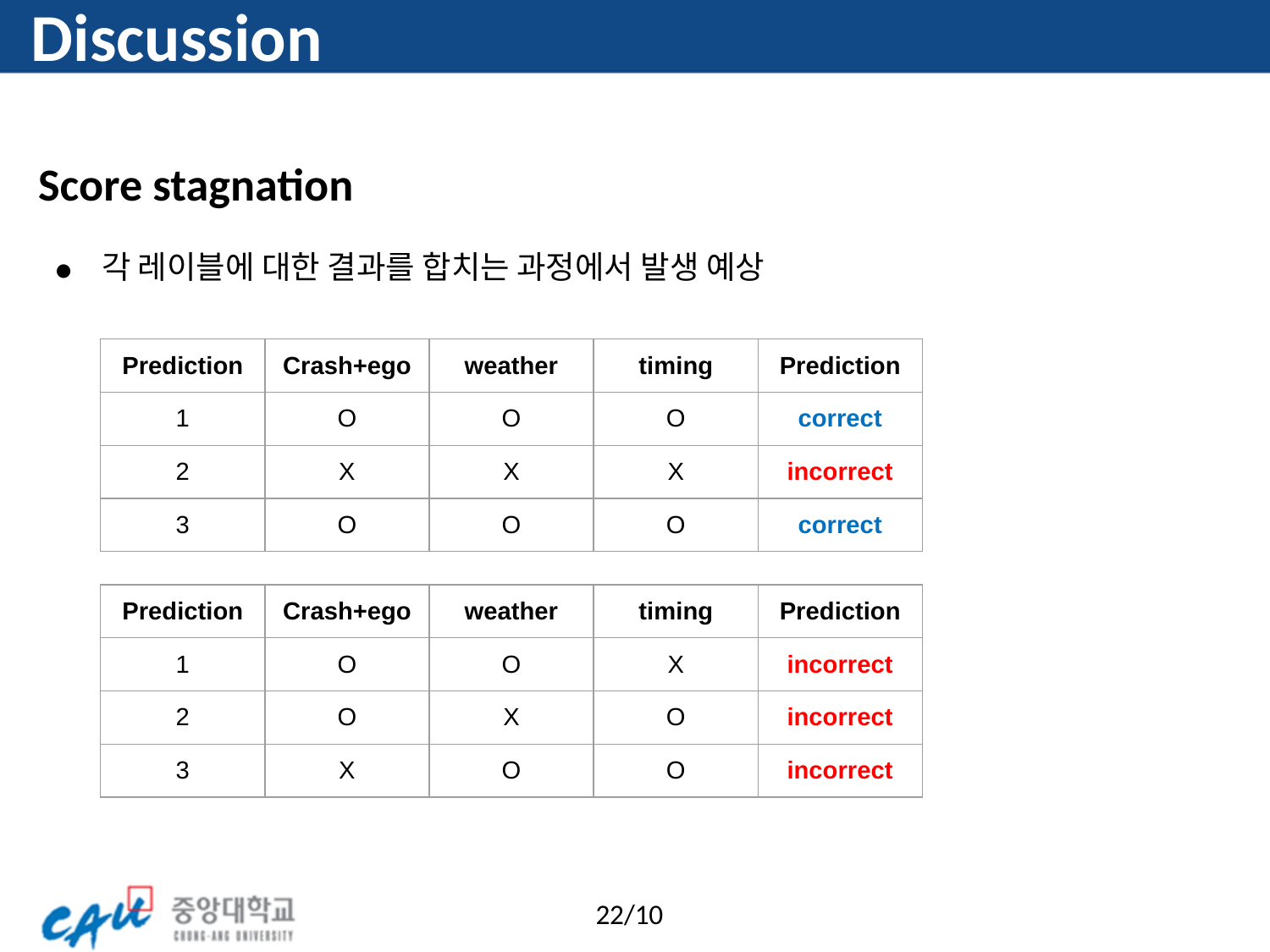

# Discussion
Score stagnation
각 레이블에 대한 결과를 합치는 과정에서 발생 예상

| Prediction | Crash+ego | weather | timing | Prediction |
| --- | --- | --- | --- | --- |
| 1 | O | O | O | correct |
| 2 | X | X | X | incorrect |
| 3 | O | O | O | correct |
| Prediction | Crash+ego | weather | timing | Prediction |
| --- | --- | --- | --- | --- |
| 1 | O | O | X | incorrect |
| 2 | O | X | O | incorrect |
| 3 | X | O | O | incorrect |